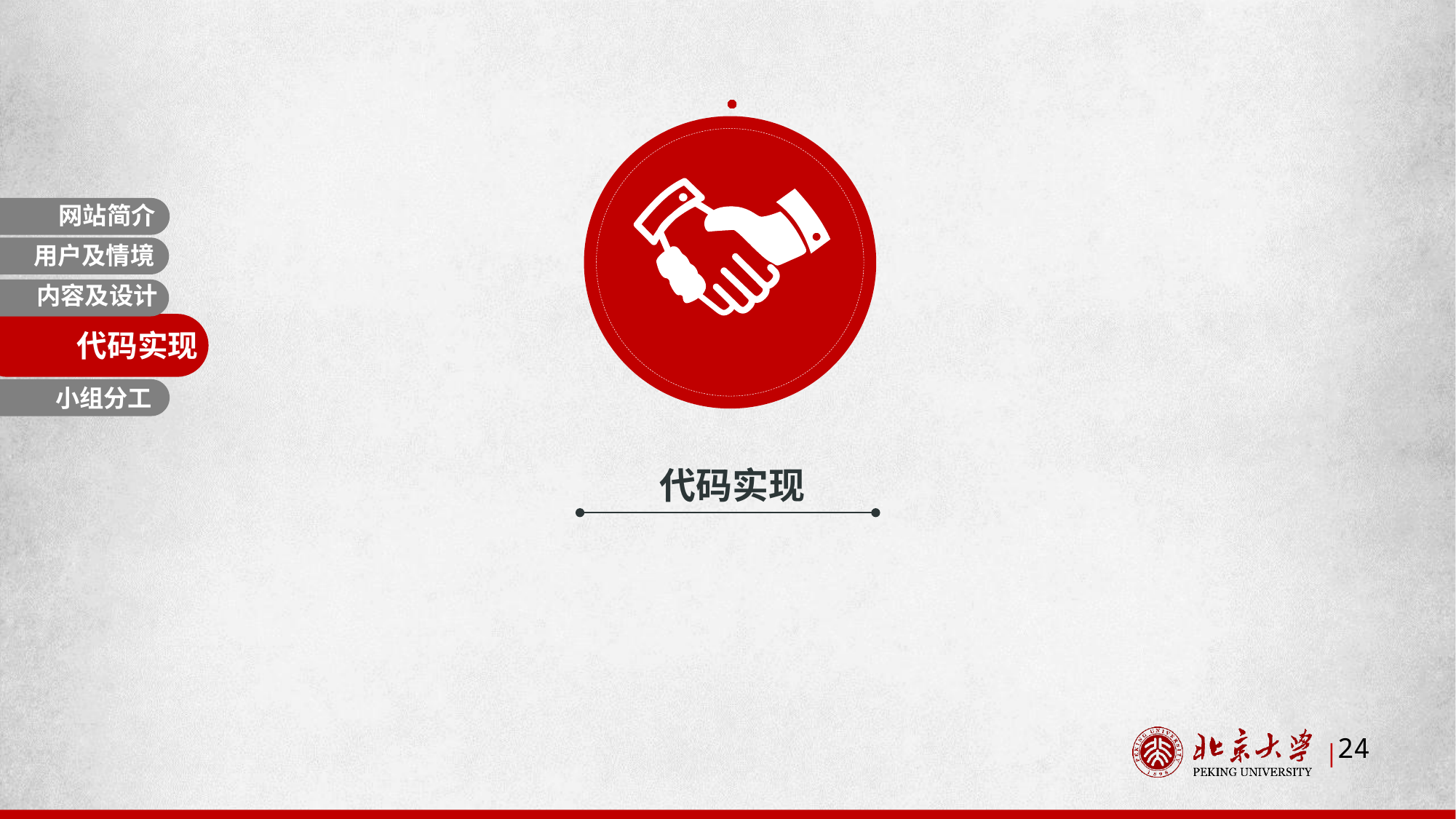

网站简介

用户及情境
内容与设计
内容及设计

代码实现

小组分工
代码实现
24